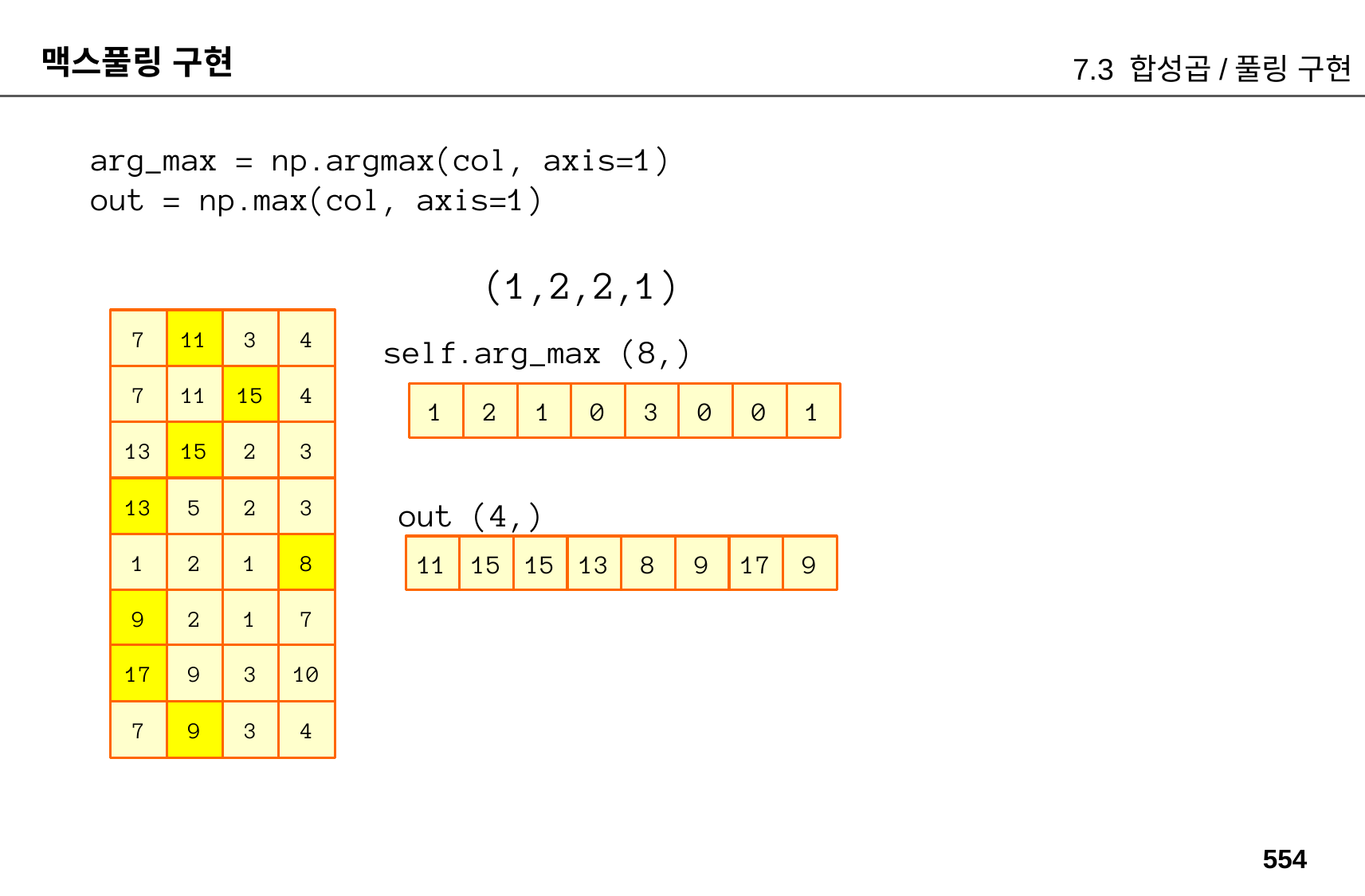

맥스풀링 구현
7.3 합성곱/풀링 구현
arg_max = np.argmax(col, axis=1)
out = np.max(col, axis=1)
(1,2,2,1)
7
11
3
4
self.arg_max (8,)
7
11
15
4
1
2
1
0
3
0
0
1
13
15
2
3
13
5
2
3
out (4,)
1
2
1
8
11
15
15
13
8
9
17
9
9
2
1
7
17
9
3
10
7
9
3
4